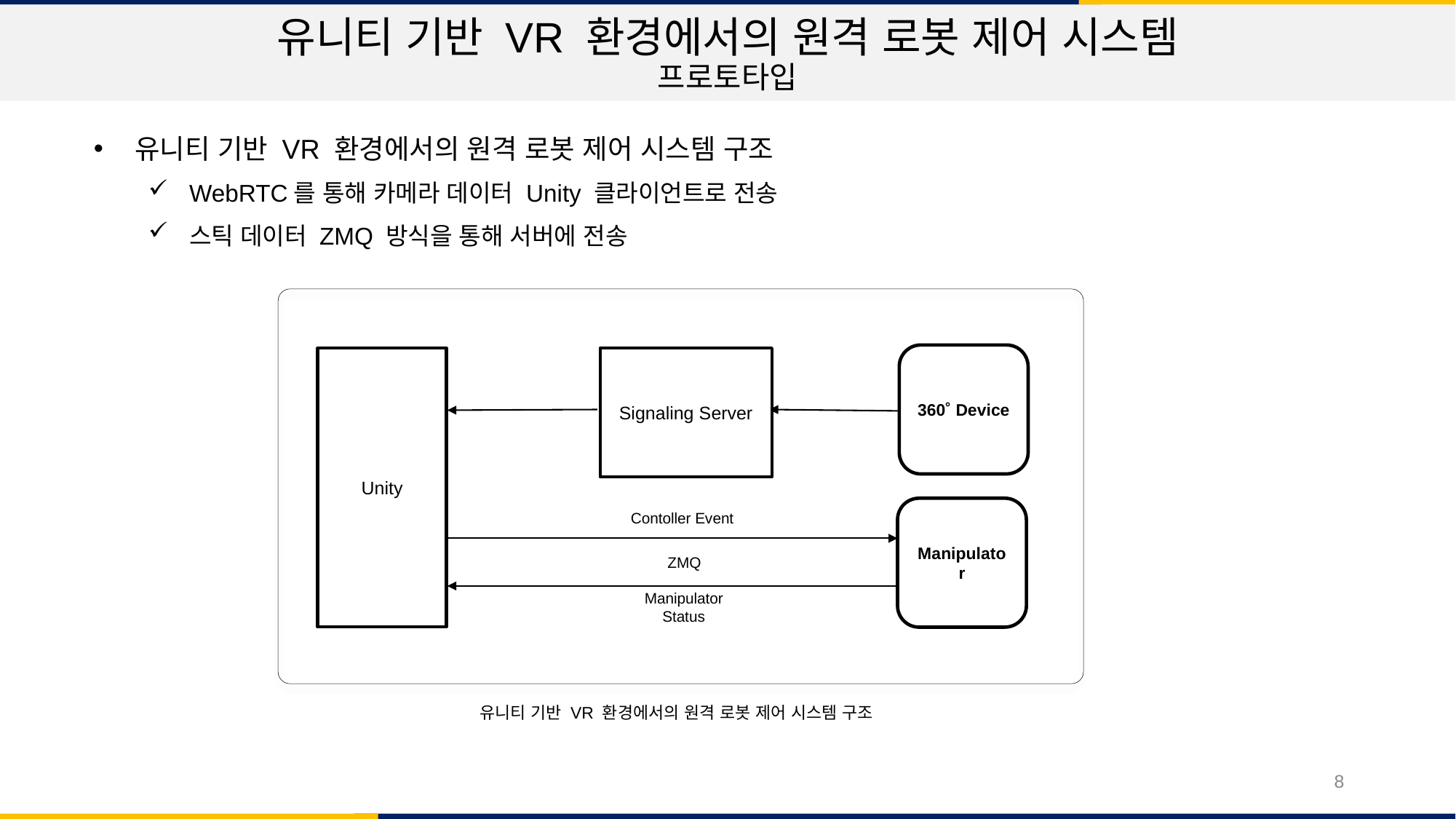

유니티 기반 VR 환경에서의 원격 로봇 제어 시스템
프로토타입
유니티 기반 VR 환경에서의 원격 로봇 제어 시스템 구조
WebRTC를 통해 카메라 데이터 Unity 클라이언트로 전송
스틱 데이터 ZMQ 방식을 통해 서버에 전송

Unity
Contoller Event
Manipulator Status
360˚ Device
Signaling Server
Manipulator
ZMQ
유니티 기반 VR 환경에서의 원격 로봇 제어 시스템 구조
8